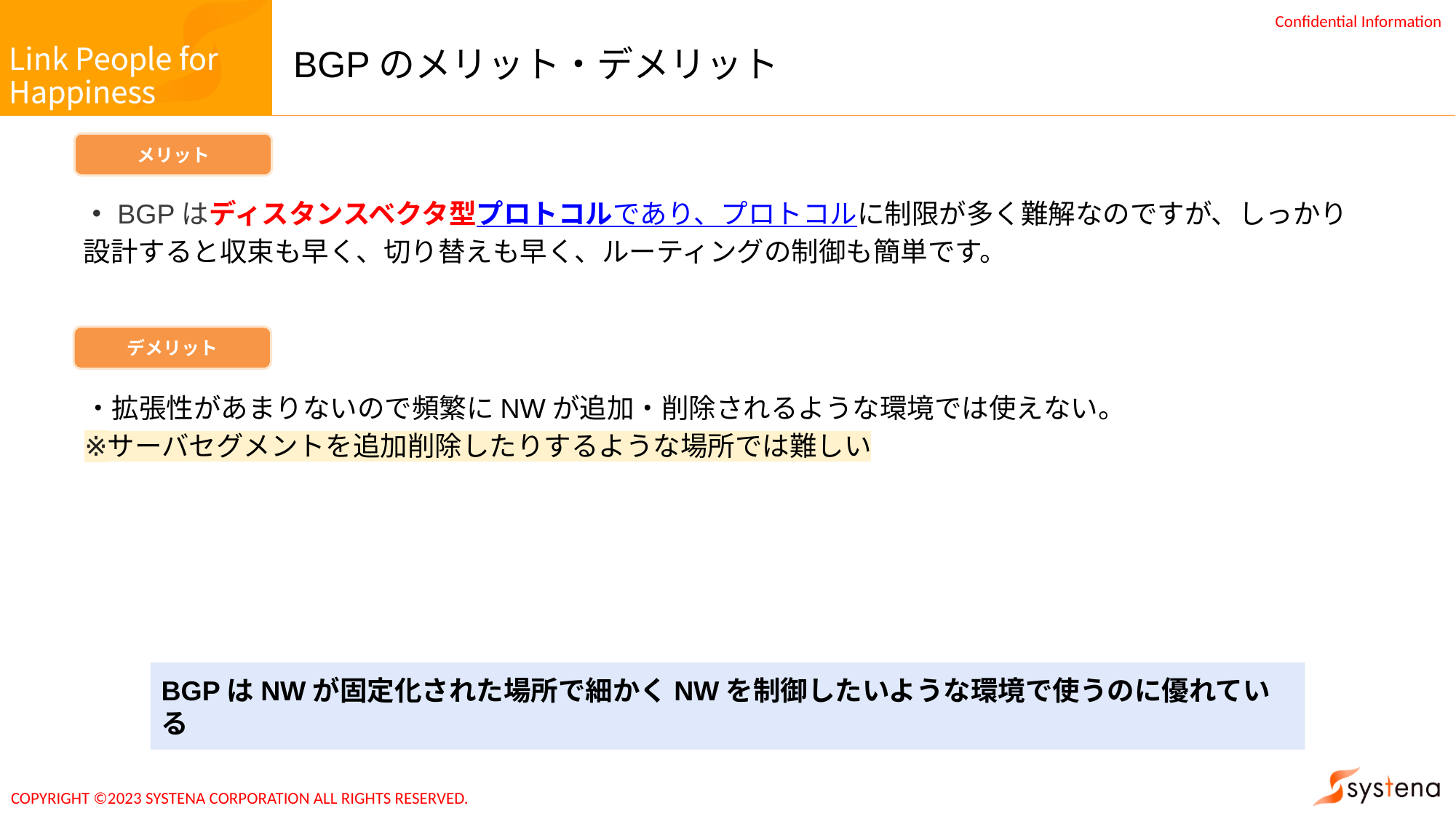

# BGPのメリット・デメリット
メリット
・BGPはディスタンスベクタ型プロトコルであり、プロトコルに制限が多く難解なのですが、しっかり設計すると収束も早く、切り替えも早く、ルーティングの制御も簡単です。

デメリット
・拡張性があまりないので頻繁にNWが追加・削除されるような環境では使えない。
※サーバセグメントを追加削除したりするような場所では難しい
BGPはNWが固定化された場所で細かくNWを制御したいような環境で使うのに優れている